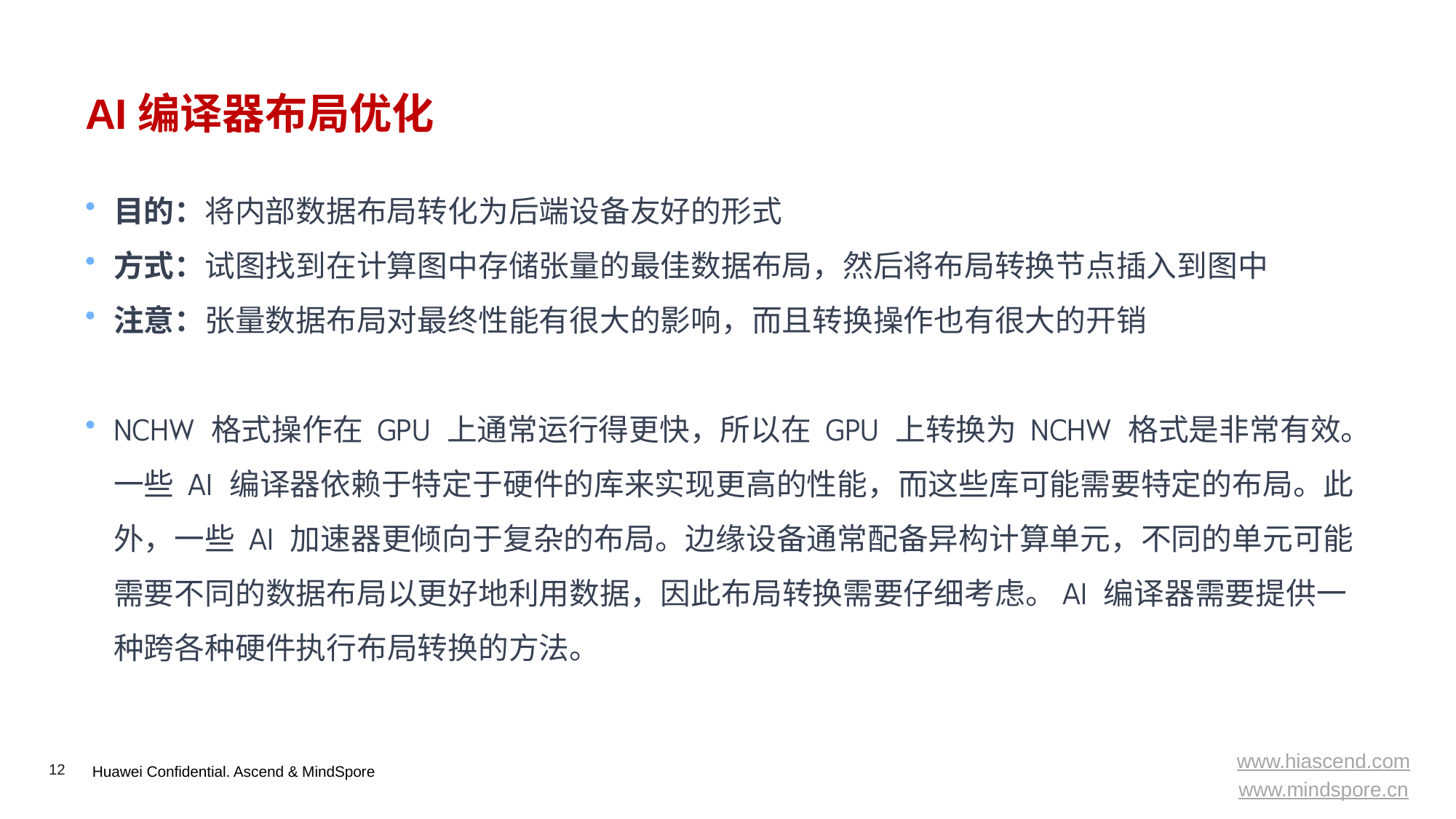

# AI编译器布局优化
目的：将内部数据布局转化为后端设备友好的形式
方式：试图找到在计算图中存储张量的最佳数据布局，然后将布局转换节点插入到图中
注意：张量数据布局对最终性能有很大的影响，而且转换操作也有很大的开销

NCHW 格式操作在 GPU 上通常运行得更快，所以在 GPU 上转换为 NCHW 格式是非常有效。一些 AI 编译器依赖于特定于硬件的库来实现更高的性能，而这些库可能需要特定的布局。此外，一些 AI 加速器更倾向于复杂的布局。边缘设备通常配备异构计算单元，不同的单元可能需要不同的数据布局以更好地利用数据，因此布局转换需要仔细考虑。AI 编译器需要提供一种跨各种硬件执行布局转换的方法。